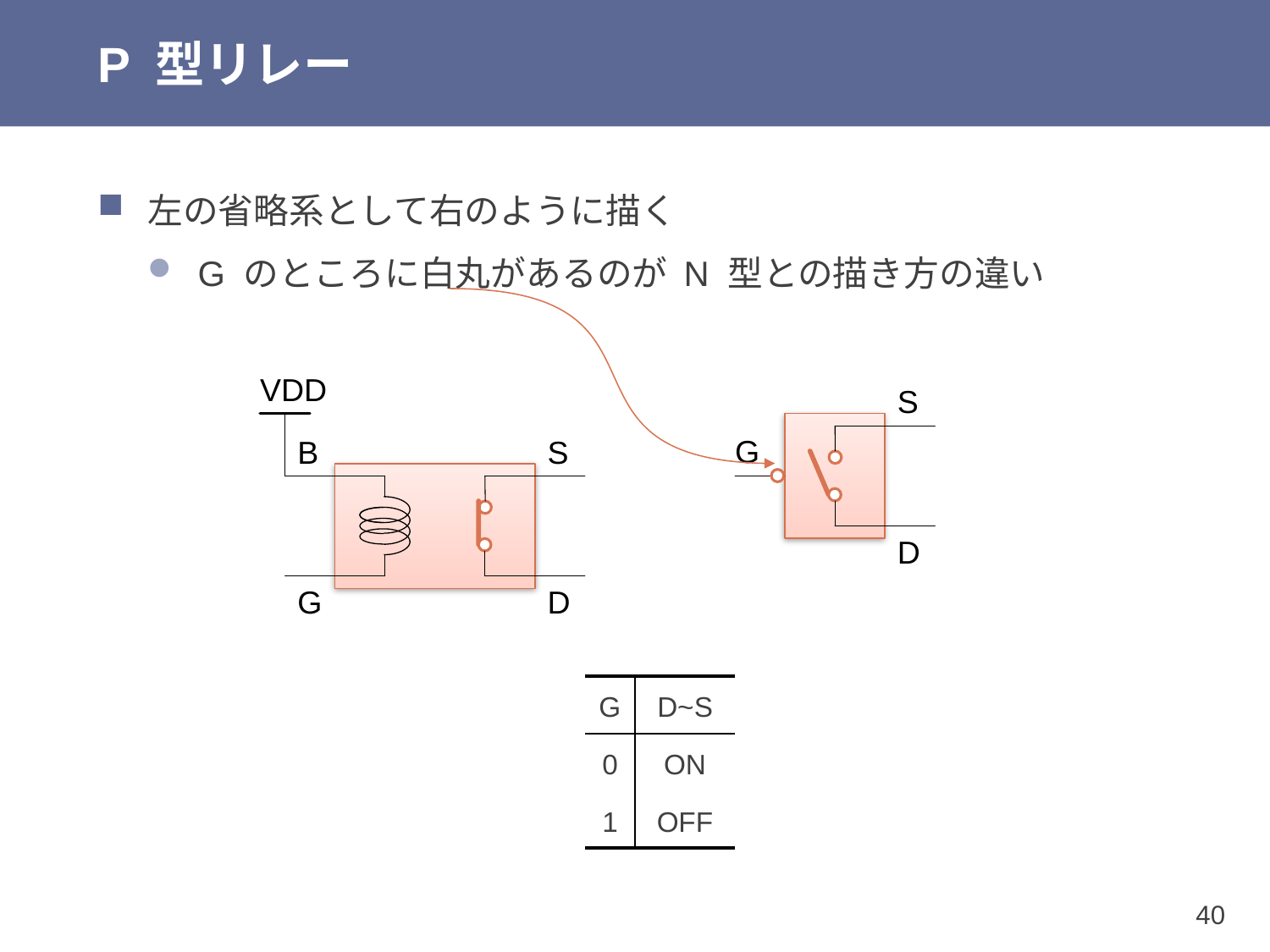

# P 型リレー
左の省略系として右のように描く
G のところに白丸があるのが N 型との描き方の違い
VDD
B
S

G
D
S

G

D

| G | D~S |
| --- | --- |
| 0 | ON |
| 1 | OFF |